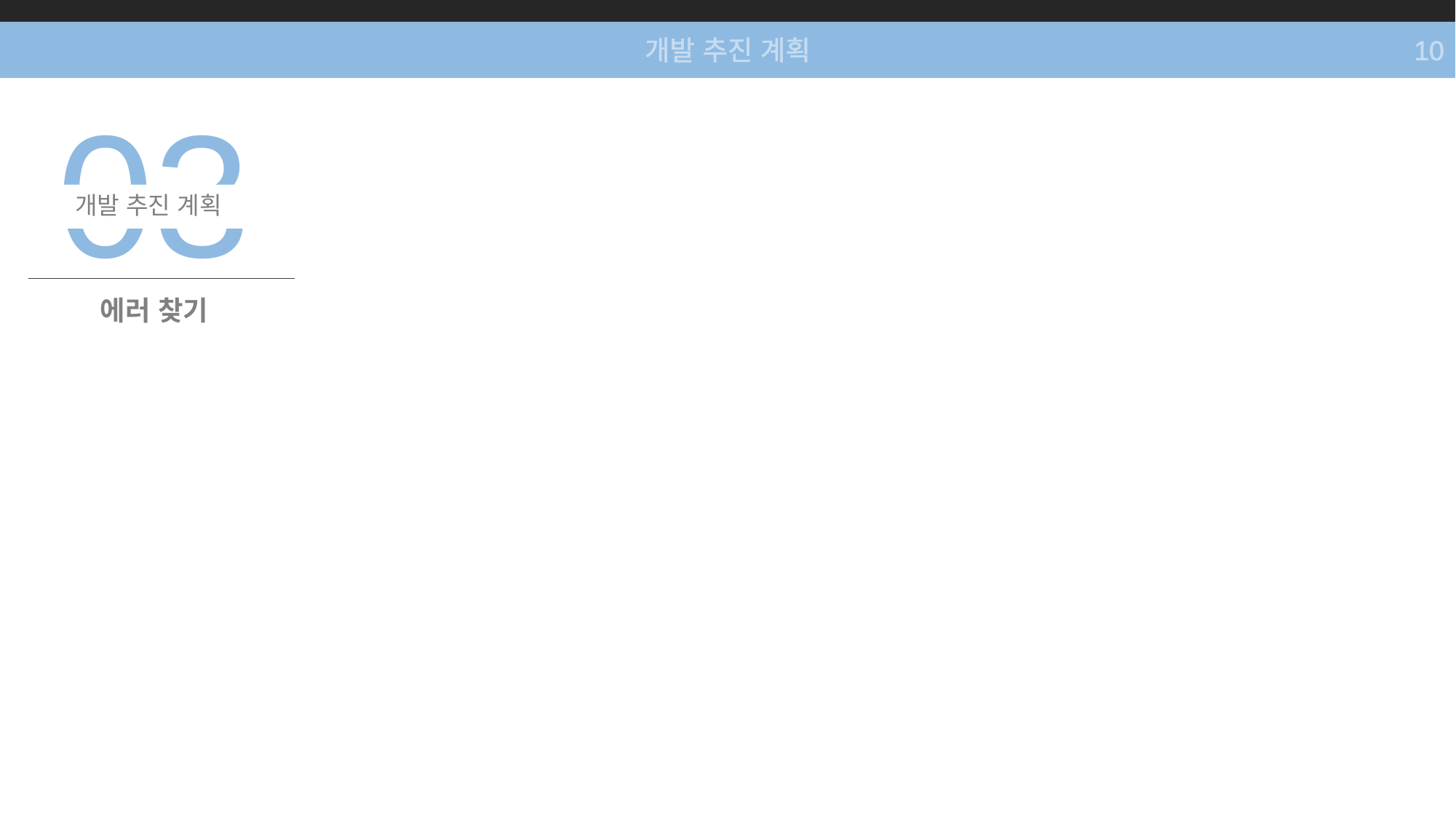

개발 추진 계획
10
03
개발 추진 계획

에러 찾기